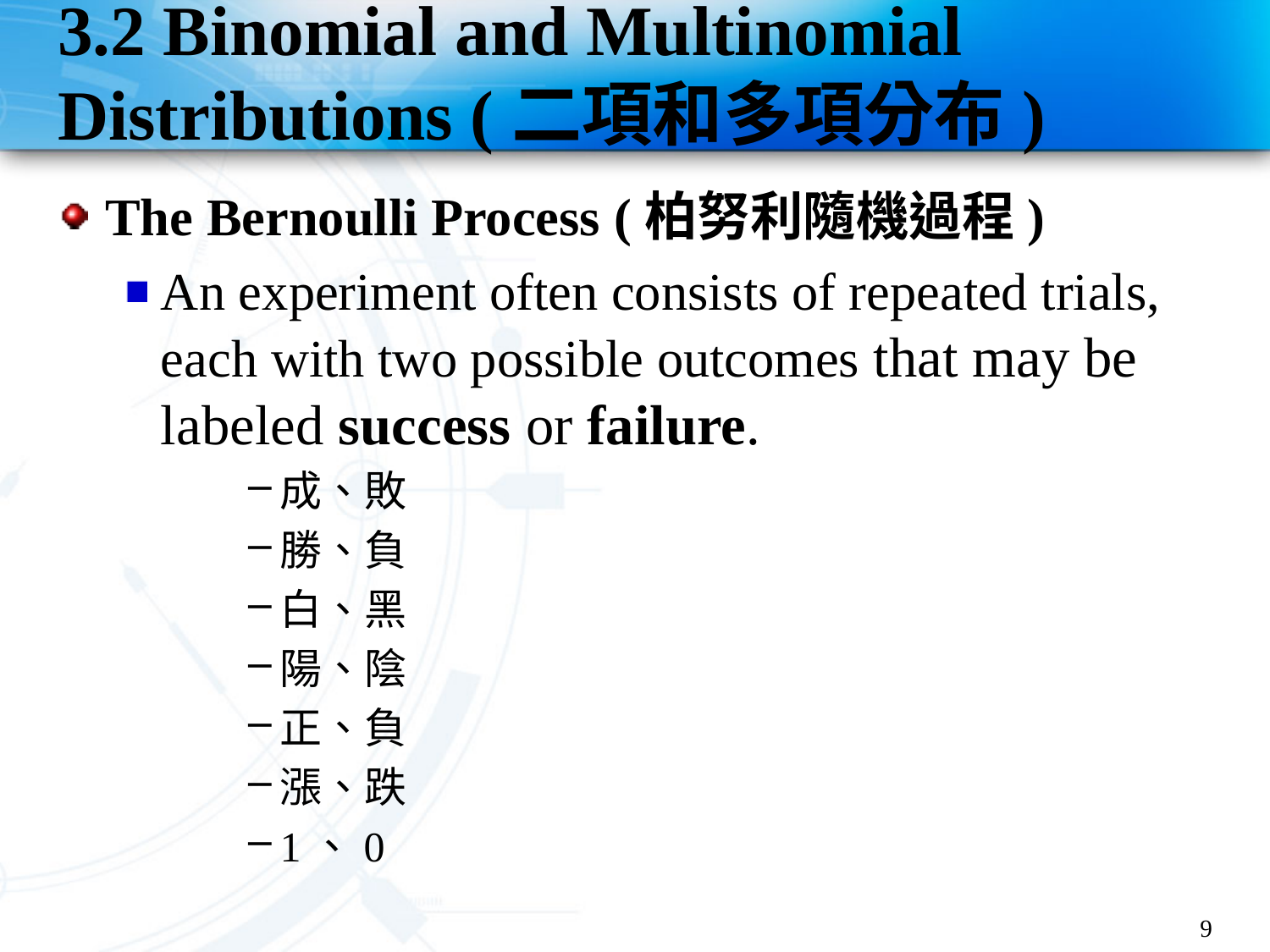

# 3.2 Binomial and Multinomial Distributions (二項和多項分布)
The Bernoulli Process (柏努利隨機過程)
An experiment often consists of repeated trials, each with two possible outcomes that may be labeled success or failure.
成、敗
勝、負
白、黑
陽、陰
正、負
漲、跌
1、0
9